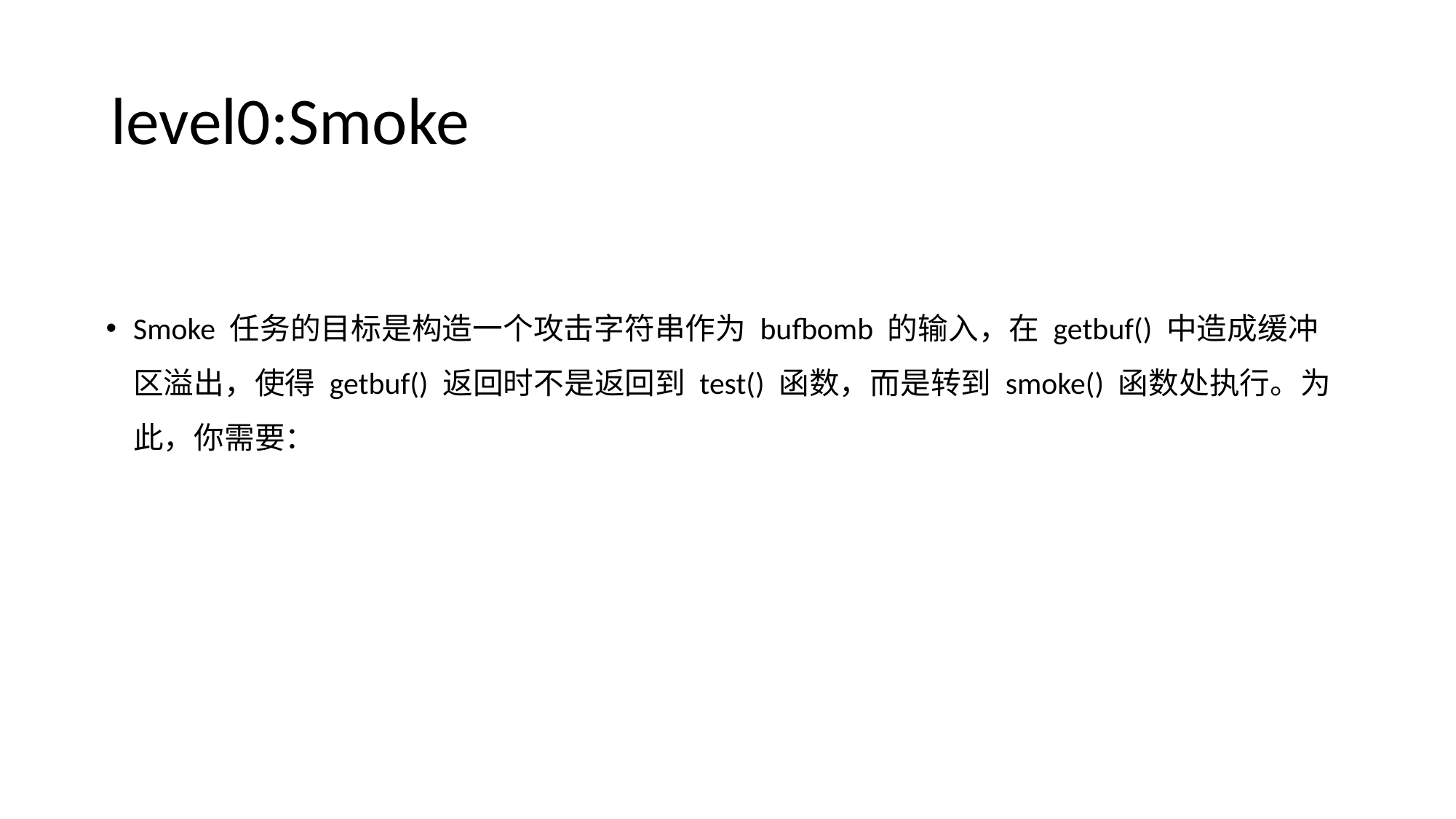

# level0:Smoke
Smoke 任务的目标是构造一个攻击字符串作为 bufbomb 的输入，在 getbuf() 中造成缓冲区溢出，使得 getbuf() 返回时不是返回到 test() 函数，而是转到 smoke() 函数处执行。为此，你需要：